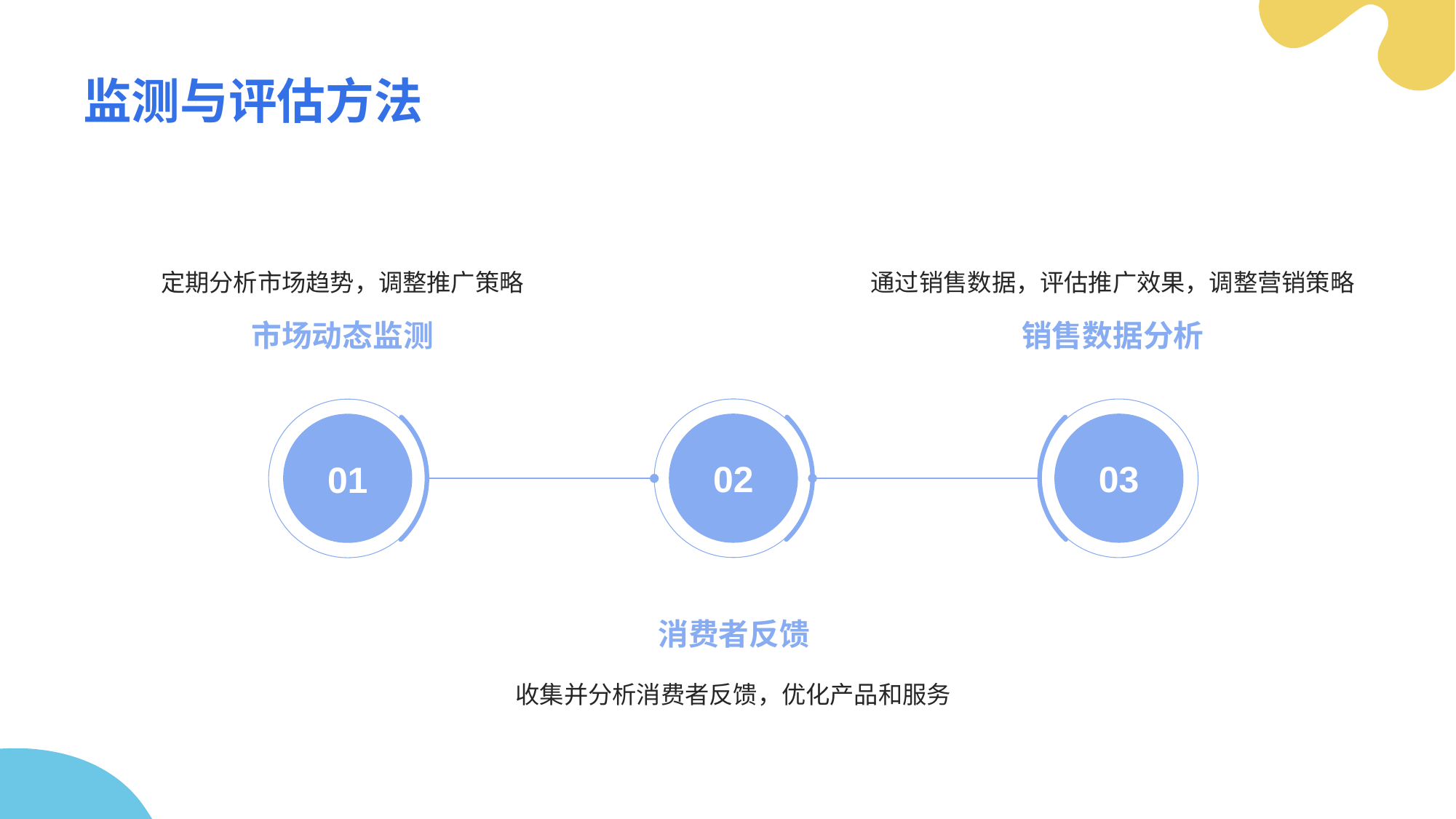

# 监测与评估方法
定期分析市场趋势，调整推广策略
通过销售数据，评估推广效果，调整营销策略
市场动态监测
销售数据分析

02
03
01
消费者反馈
收集并分析消费者反馈，优化产品和服务